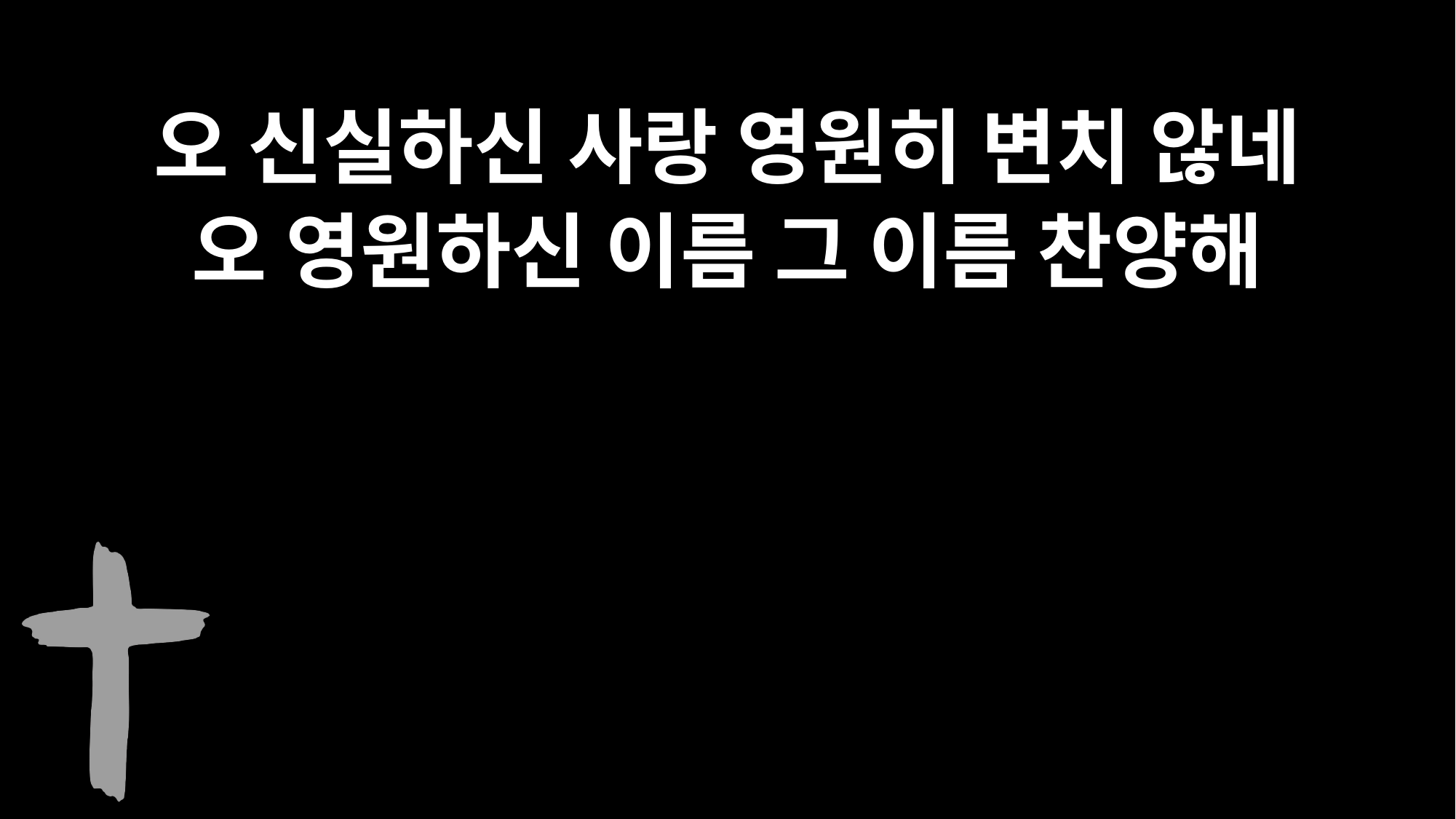

오 신실하신 사랑 영원히 변치 않네
오 영원하신 이름 그 이름 찬양해